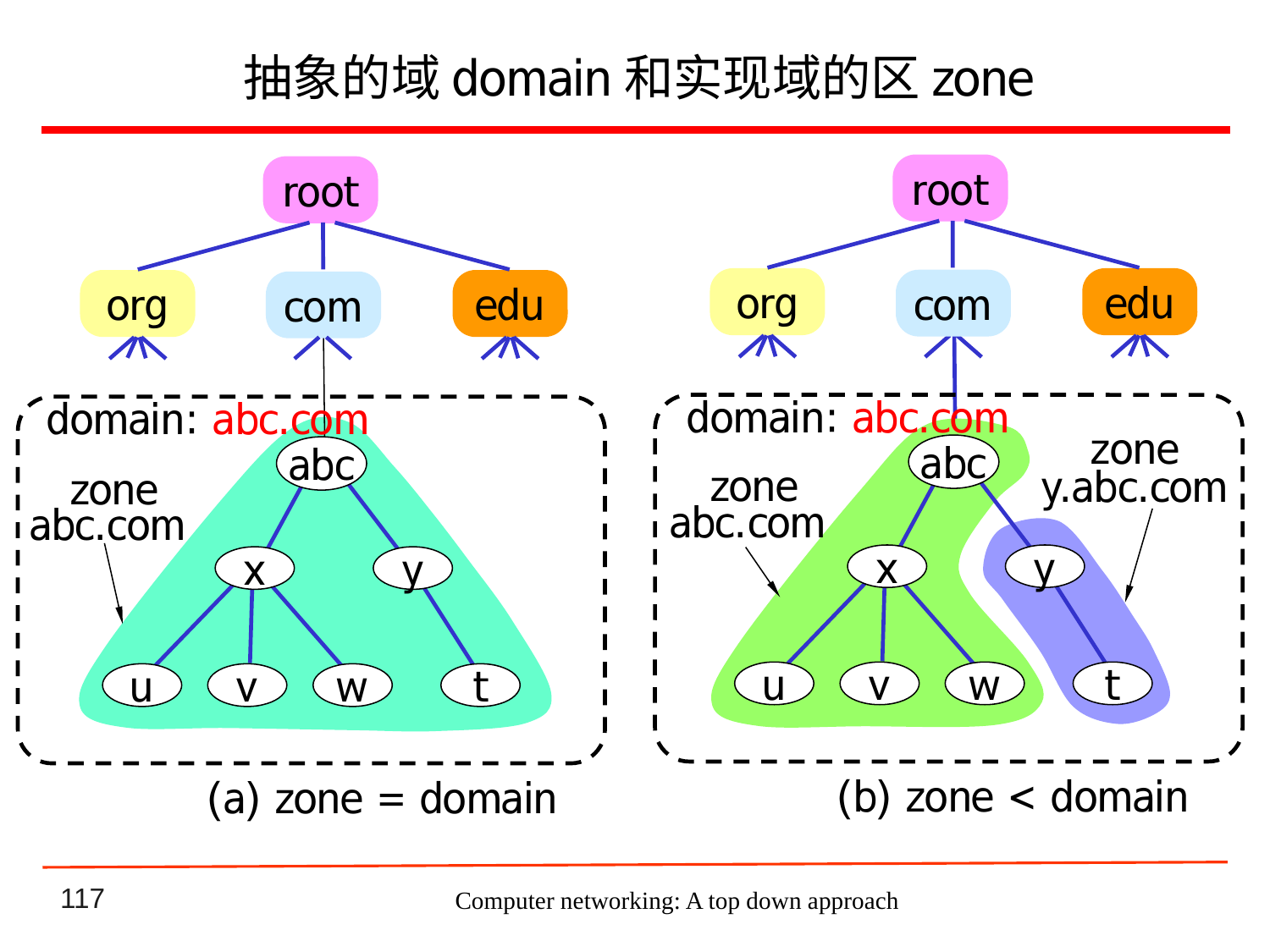

# 抽象的域domain和实现域的区zone
root

org
edu
com

domain: abc.com

zone
y.abc.com
abc

 zone
abc.com

x
y

u
v
w
t
(b) zone < domain
root

org
edu
com

domain: abc.com

abc

 zone
abc.com

x
y

u
v
w
t
(a) zone = domain
Computer networking: A top down approach